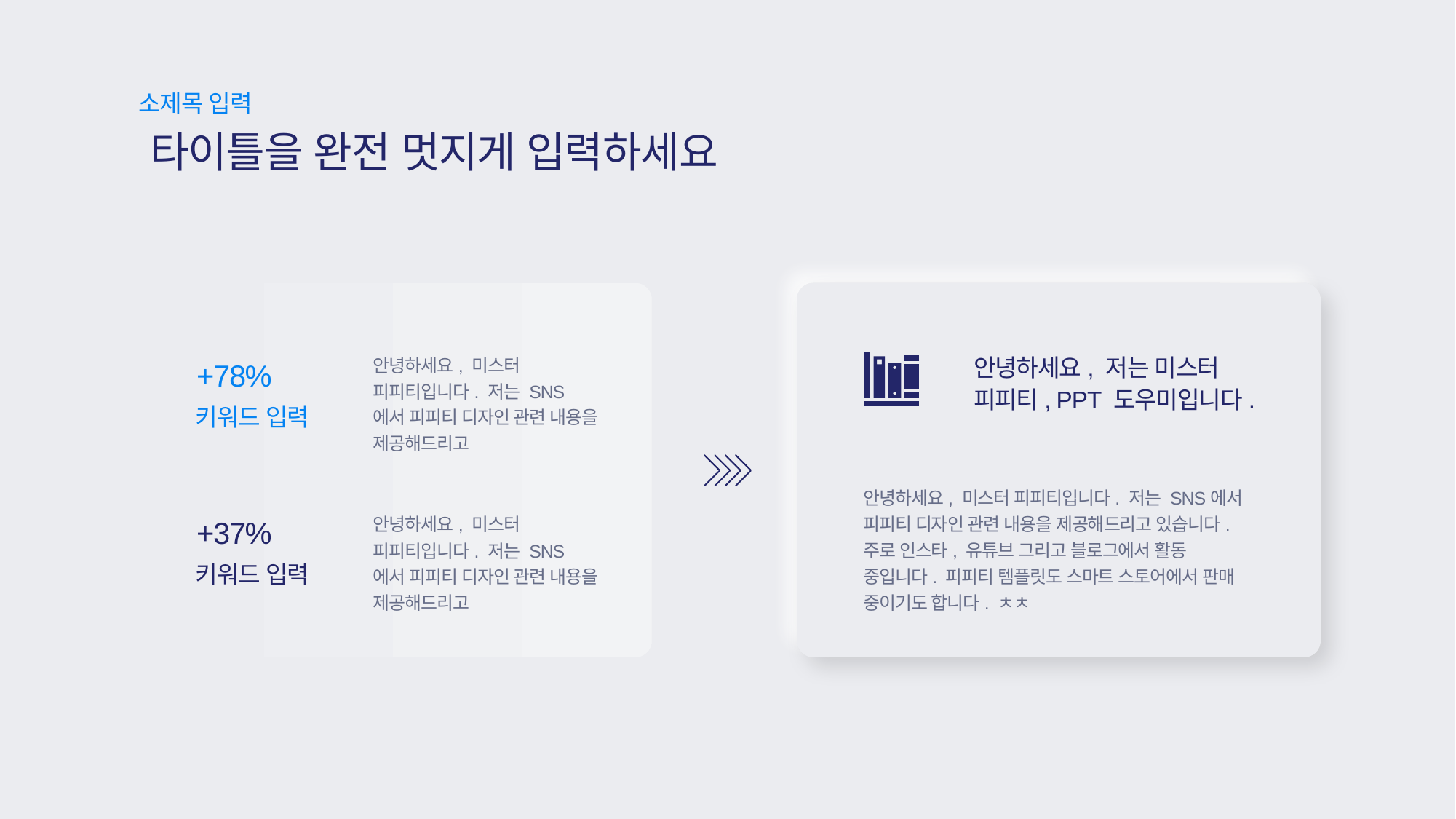

소제목 입력
타이틀을 완전 멋지게 입력하세요

안녕하세요, 미스터 피피티입니다. 저는 SNS에서 피피티 디자인 관련 내용을 제공해드리고
안녕하세요, 저는 미스터
피피티, PPT 도우미입니다.

+78%
키워드 입력
안녕하세요, 미스터 피피티입니다. 저는 SNS에서 피피티 디자인 관련 내용을 제공해드리고 있습니다. 주로 인스타, 유튜브 그리고 블로그에서 활동 중입니다. 피피티 템플릿도 스마트 스토어에서 판매 중이기도 합니다. ㅊㅊ
안녕하세요, 미스터 피피티입니다. 저는 SNS에서 피피티 디자인 관련 내용을 제공해드리고
+37%
키워드 입력